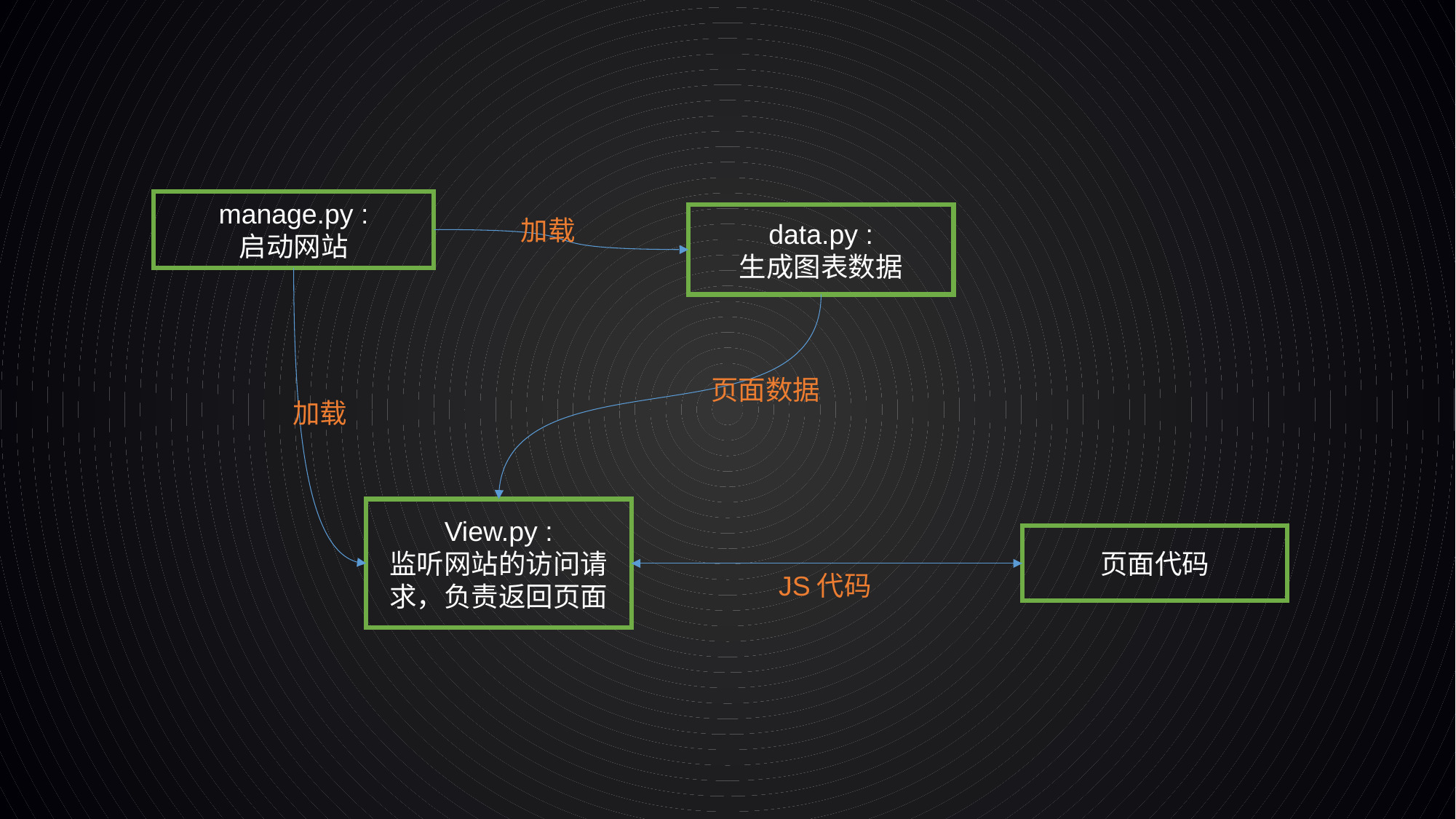

manage.py :
启动网站
data.py :
生成图表数据
加载
页面数据
加载
View.py :
监听网站的访问请求，负责返回页面
页面代码
JS代码